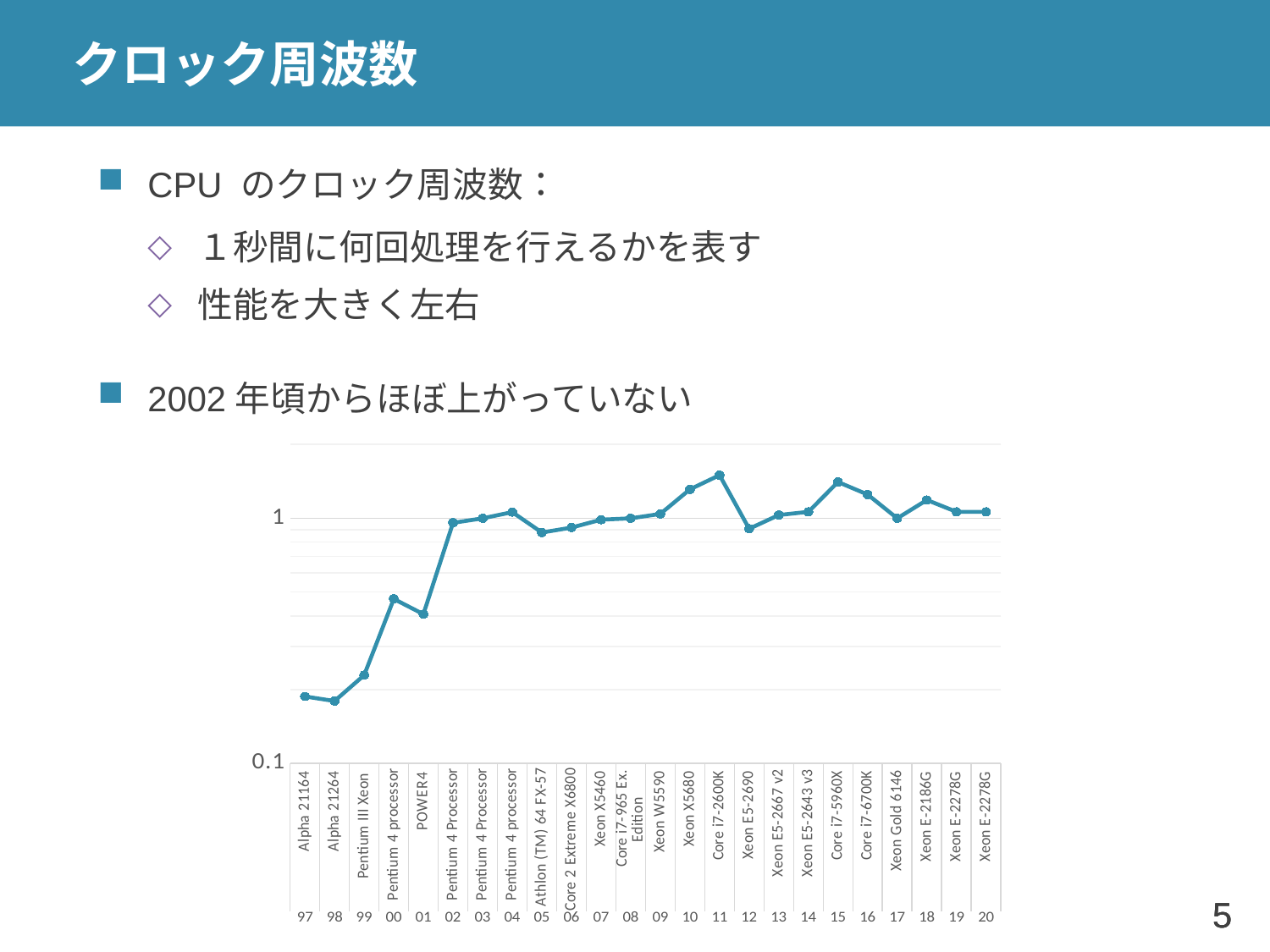

# クロック周波数
CPU のクロック周波数：
１秒間に何回処理を行えるかを表す
性能を大きく左右
2002年頃からほぼ上がっていない

### Chart

| Category | MHz |
|---|---|
| Alpha 21164 | 0.1875 |
| Alpha 21264 | 0.1796875 |
| Pentium III Xeon  | 0.2290625 |
| Pentium 4 processor | 0.46875 |
| POWER4 | 0.40625 |
| Pentium 4 Processor | 0.9584375 |
| Pentium 4 Processor | 1.0 |
| Pentium 4 processor | 1.06 |
| Athlon (TM) 64 FX-57 | 0.875 |
| Core 2 Extreme X6800 | 0.9165625 |
| Xeon X5460 | 0.986875 |
| Core i7-965 Ex. Edition | 1.0 |
| Xeon W5590 | 1.0415625 |
| Xeon X5680 | 1.3125 |
| Core i7-2600K | 1.5 |
| Xeon E5-2690 | 0.90625 |
| Xeon E5-2667 v2 | 1.03125 |
| Xeon E5-2643 v3 | 1.0625 |
| Core i7-5960X | 1.40625 |
| Core i7-6700K | 1.25 |
| Xeon Gold 6146 | 1.0 |
| Xeon E-2186G | 1.1875 |
| Xeon E-2278G | 1.0625 |
| Xeon E-2278G | 1.0625 |